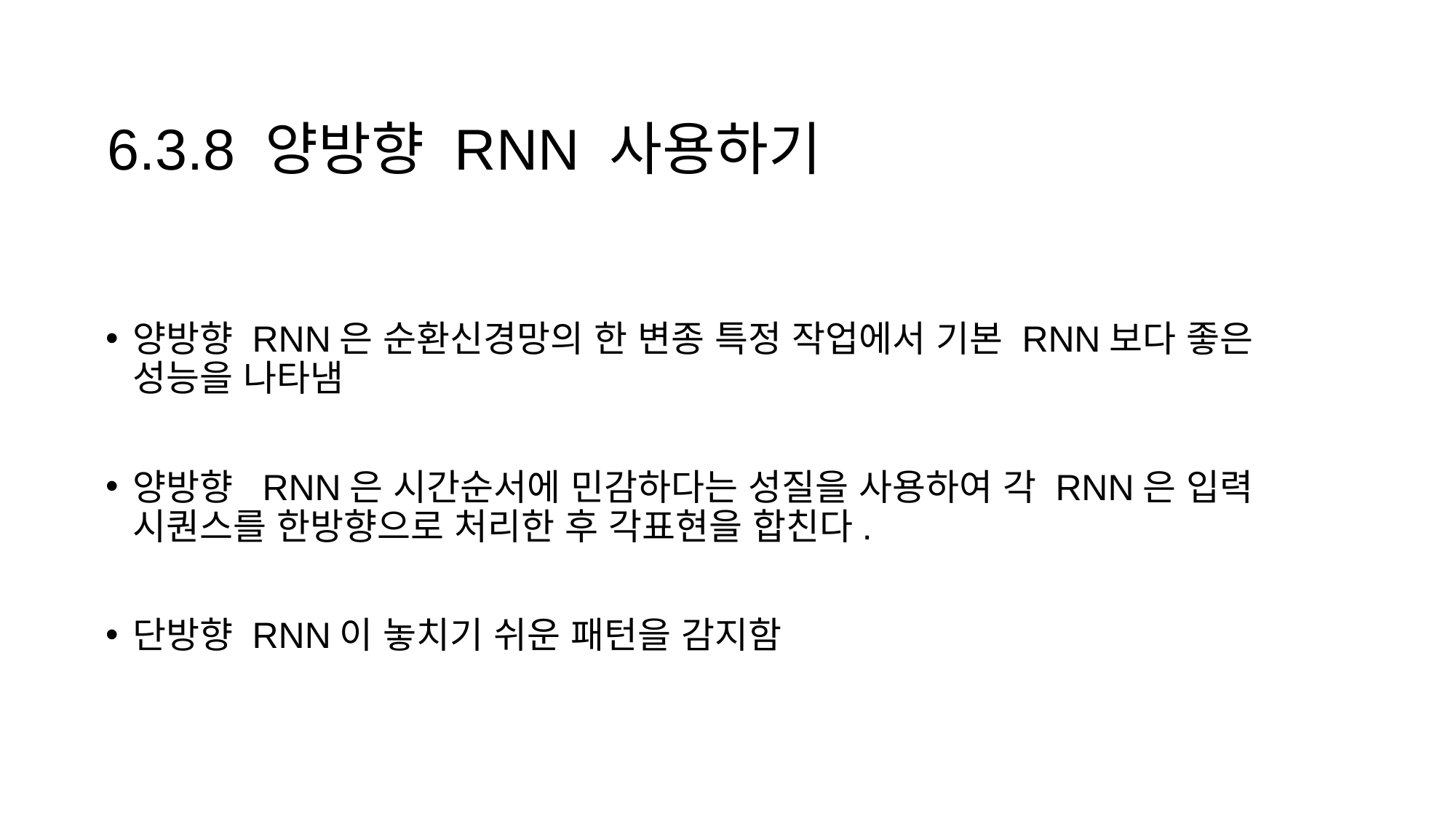

# 6.3.8 양방향 RNN 사용하기
양방향 RNN은 순환신경망의 한 변종 특정 작업에서 기본 RNN보다 좋은 성능을 나타냄

양방향  RNN은 시간순서에 민감하다는 성질을 사용하여 각 RNN은 입력 시퀀스를 한방향으로 처리한 후 각표현을 합친다.

단방향 RNN이 놓치기 쉬운 패턴을 감지함